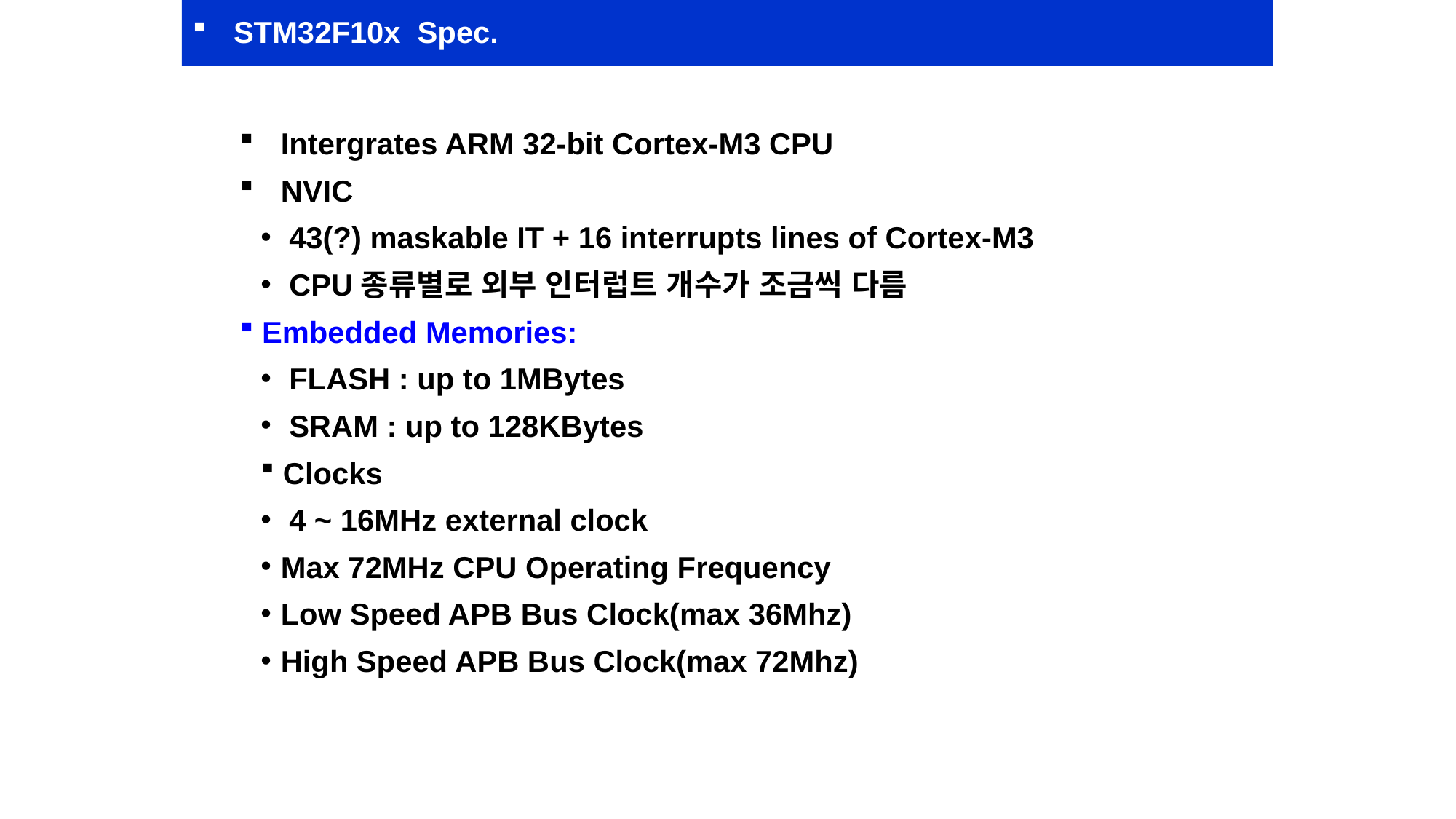

STM32F10x  Spec.
STM32F10x  Spec.
Intergrates ARM 32-bit Cortex-M3 CPU
NVIC
 43(?) maskable IT + 16 interrupts lines of Cortex-M3
 CPU종류별로 외부 인터럽트 개수가 조금씩 다름
 Embedded Memories:
 FLASH : up to 1MBytes
 SRAM : up to 128KBytes
 Clocks
 4 ~ 16MHz external clock
Max 72MHz CPU Operating Frequency
Low Speed APB Bus Clock(max 36Mhz)
High Speed APB Bus Clock(max 72Mhz)